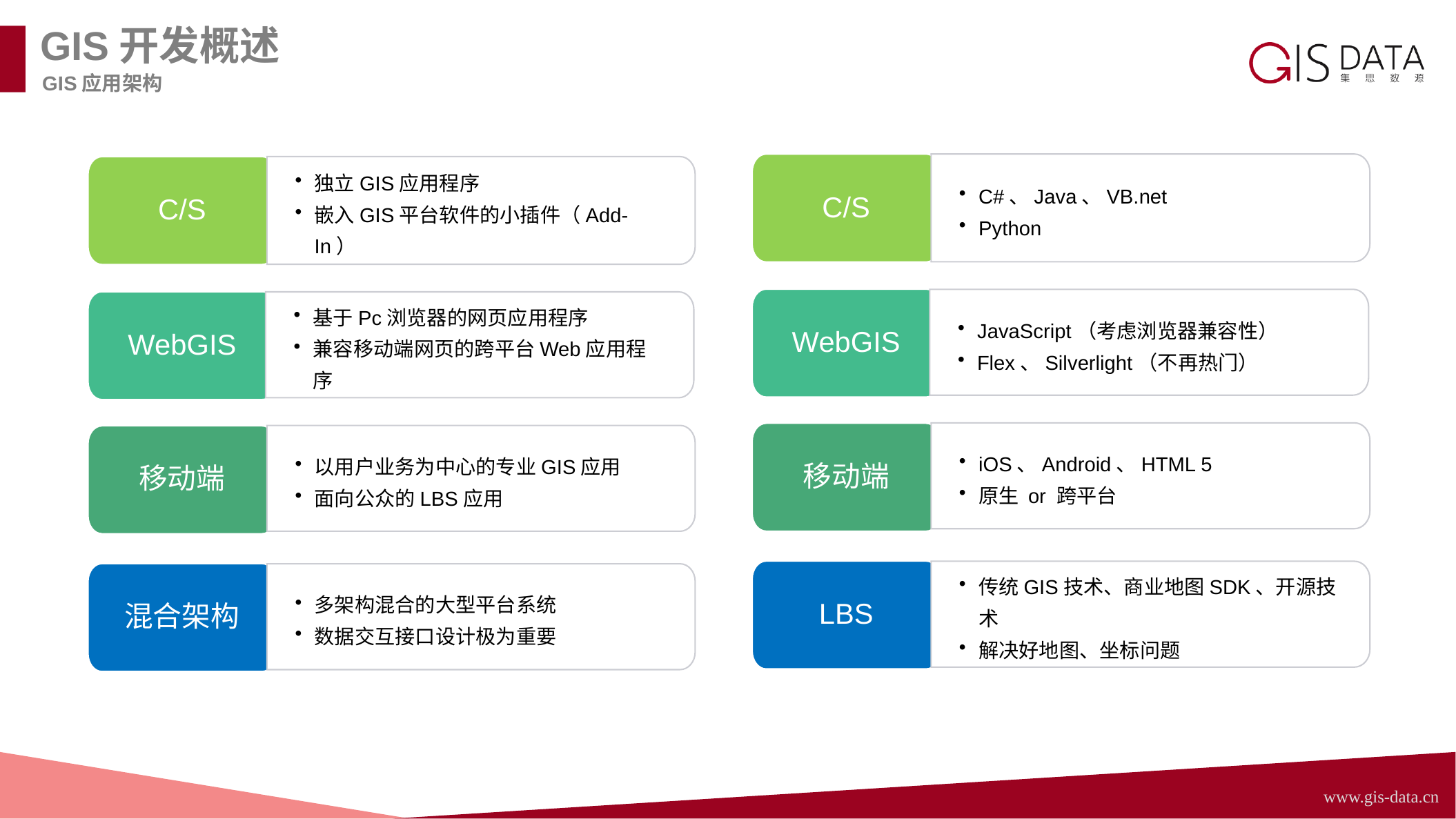

GIS开发概述
GIS应用架构
C#、Java、VB.net
Python
C/S
独立GIS应用程序
嵌入GIS平台软件的小插件（Add-In）
C/S
WebGIS
JavaScript（考虑浏览器兼容性）
Flex、Silverlight（不再热门）
WebGIS
基于Pc浏览器的网页应用程序
兼容移动端网页的跨平台Web应用程序
iOS、Android、HTML 5
原生 or 跨平台
移动端
以用户业务为中心的专业GIS应用
面向公众的LBS应用
移动端
LBS
传统GIS技术、商业地图SDK、开源技术
解决好地图、坐标问题
混合架构
多架构混合的大型平台系统
数据交互接口设计极为重要